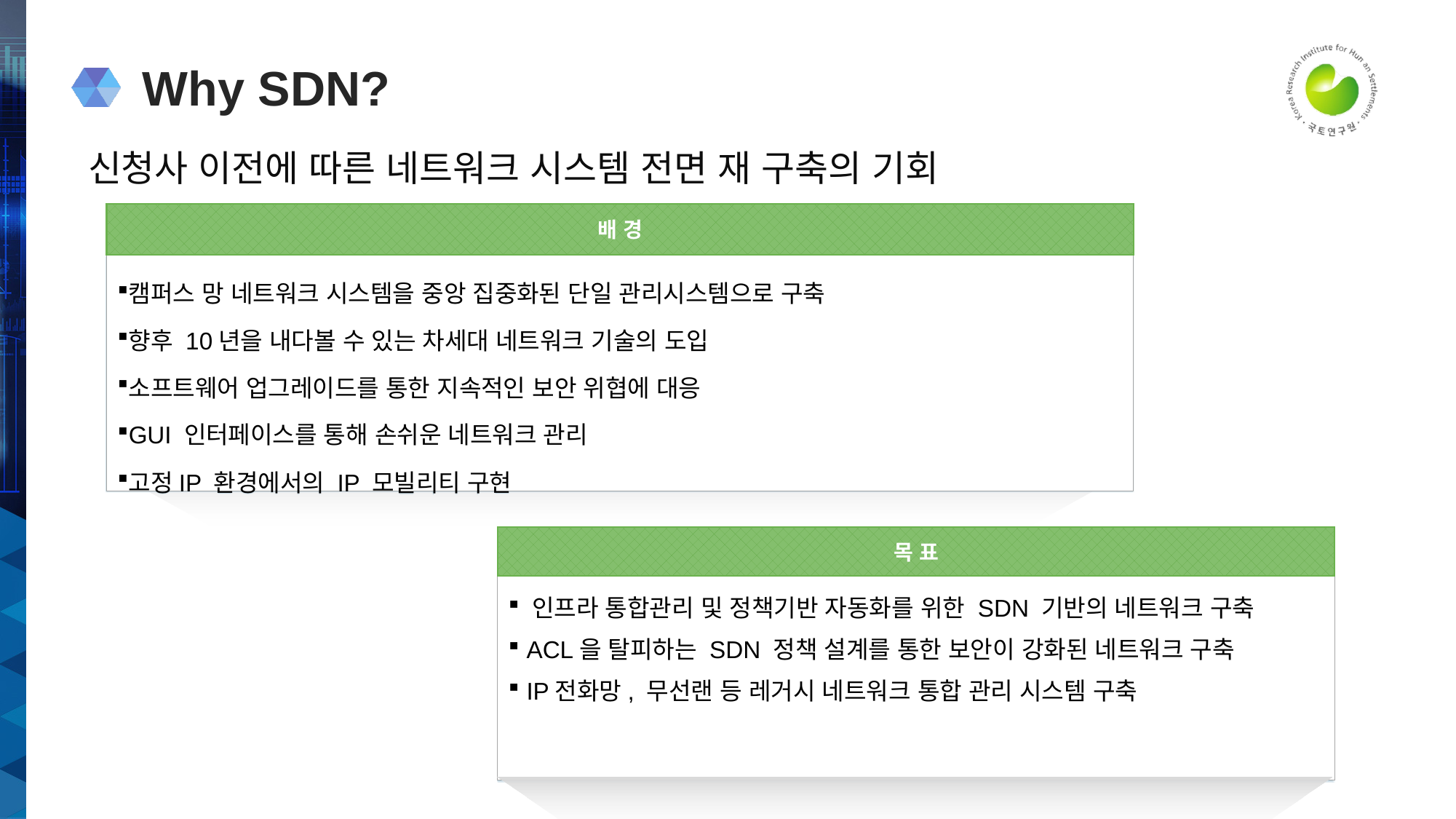

# Why SDN?
신청사 이전에 따른 네트워크 시스템 전면 재 구축의 기회
배 경
캠퍼스 망 네트워크 시스템을 중앙 집중화된 단일 관리시스템으로 구축
향후 10년을 내다볼 수 있는 차세대 네트워크 기술의 도입
소프트웨어 업그레이드를 통한 지속적인 보안 위협에 대응
GUI 인터페이스를 통해 손쉬운 네트워크 관리
고정IP 환경에서의 IP 모빌리티 구현

목 표
 인프라 통합관리 및 정책기반 자동화를 위한 SDN 기반의 네트워크 구축
 ACL을 탈피하는 SDN 정책 설계를 통한 보안이 강화된 네트워크 구축
 IP전화망, 무선랜 등 레거시 네트워크 통합 관리 시스템 구축